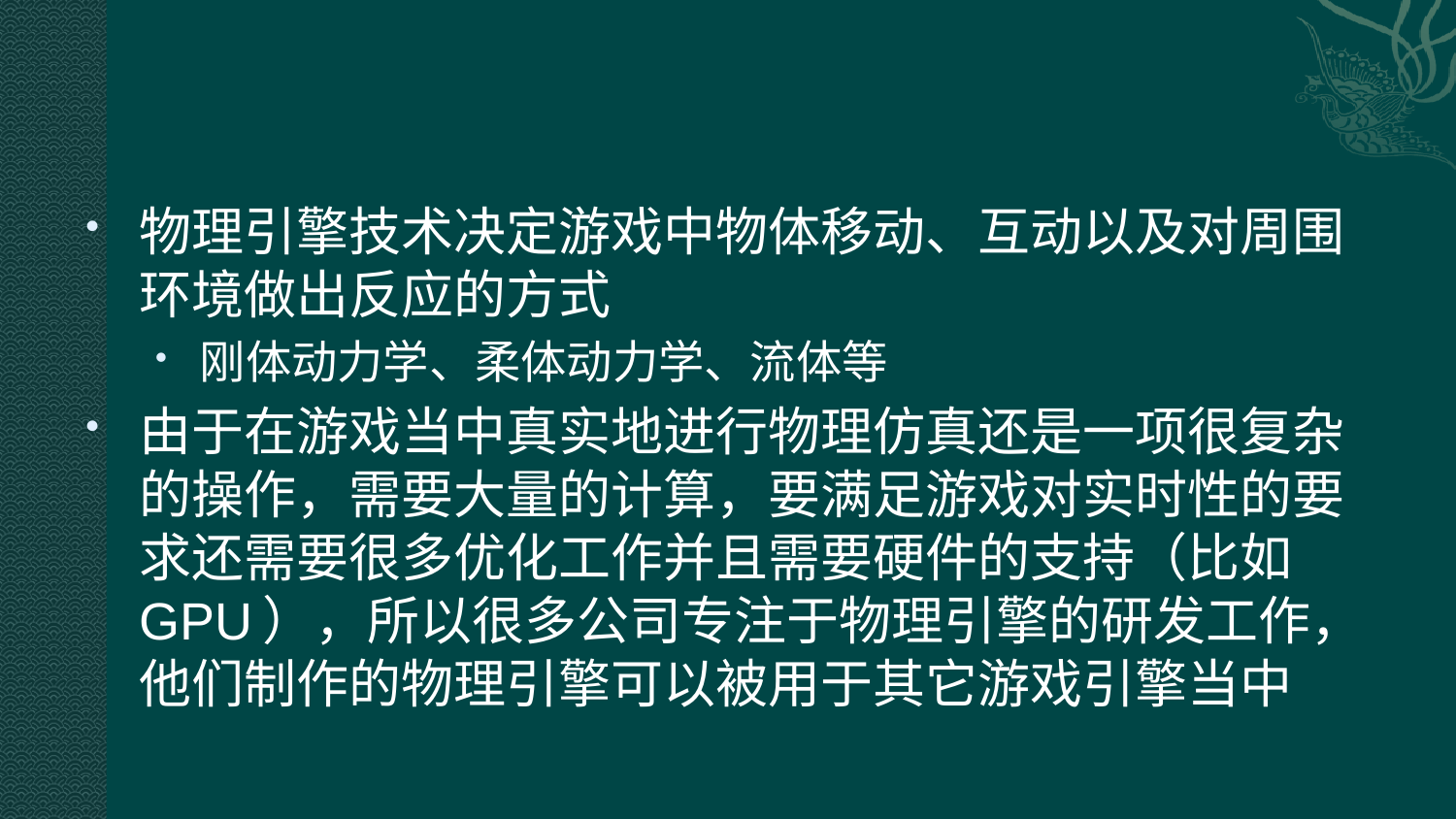

#
物理引擎技术决定游戏中物体移动、互动以及对周围环境做出反应的方式
刚体动力学、柔体动力学、流体等
由于在游戏当中真实地进行物理仿真还是一项很复杂的操作，需要大量的计算，要满足游戏对实时性的要求还需要很多优化工作并且需要硬件的支持（比如GPU），所以很多公司专注于物理引擎的研发工作，他们制作的物理引擎可以被用于其它游戏引擎当中